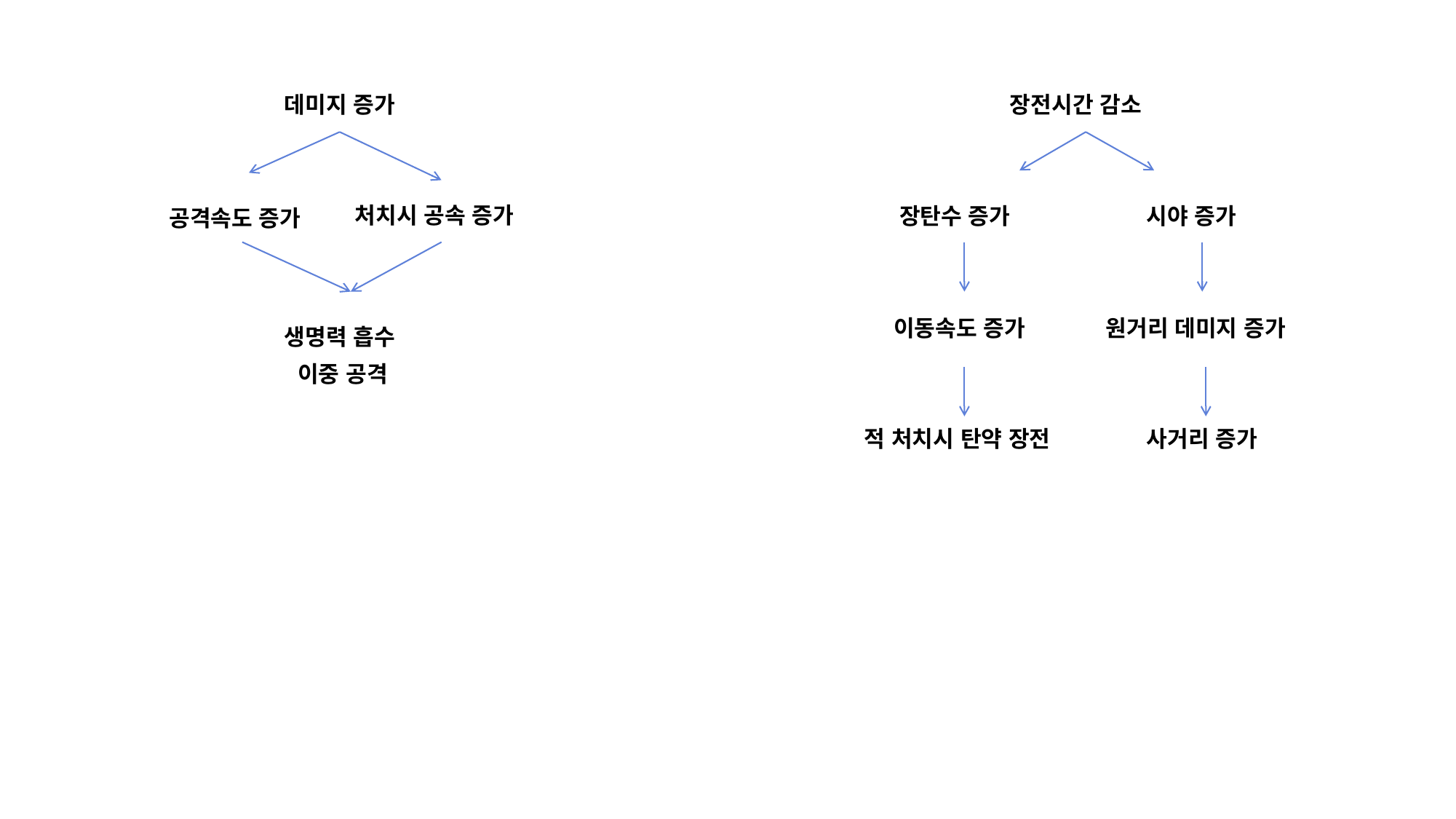

데미지 증가
# 장전시간 감소
장탄수 증가
시야 증가
공격속도 증가
처치시 공속 증가
이동속도 증가
원거리 데미지 증가
생명력 흡수
이중 공격
적 처치시 탄약 장전
사거리 증가